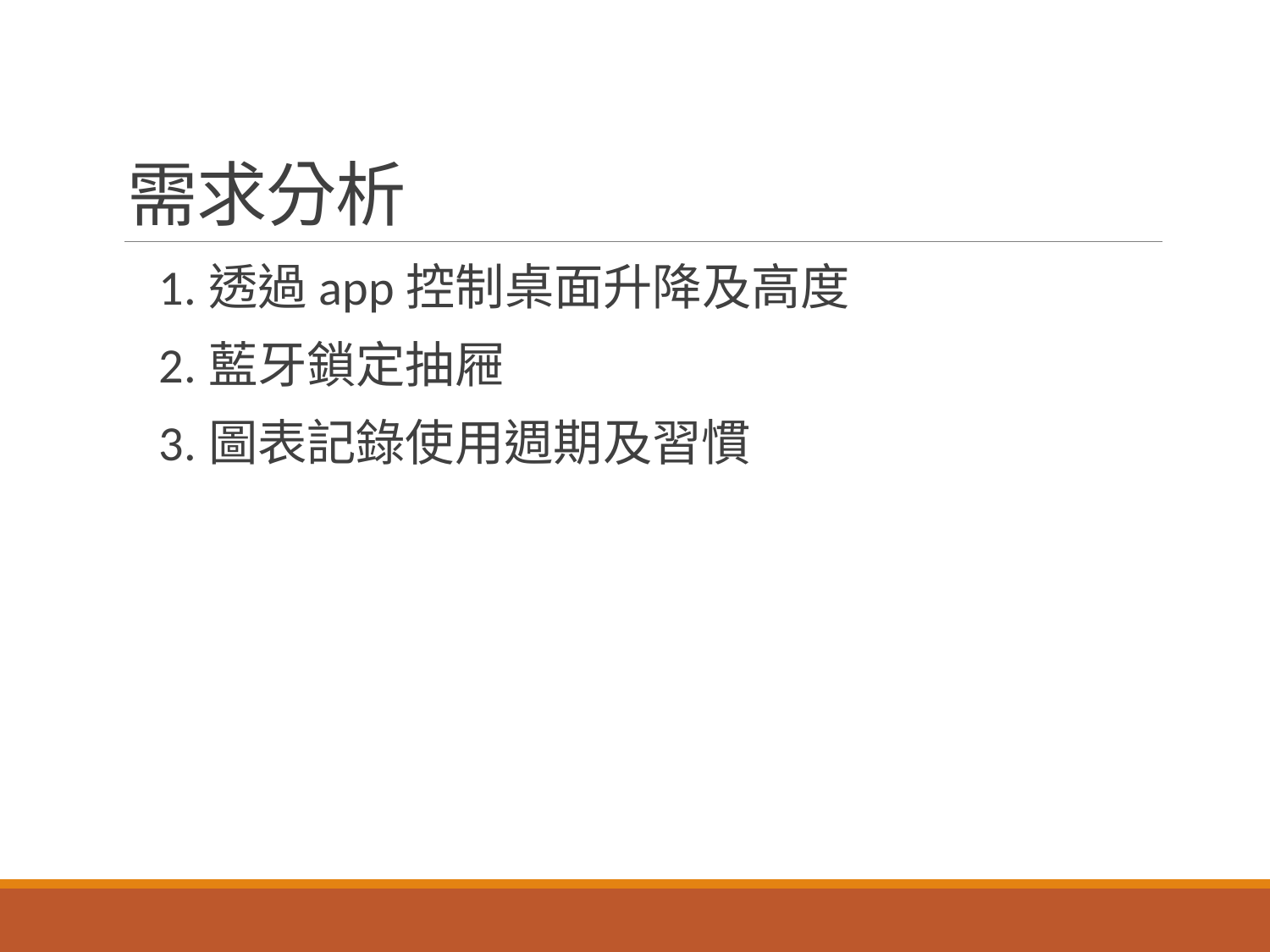

# 需求分析
    1.透過app控制桌面升降及高度
    2.藍牙鎖定抽屜
    3.圖表記錄使用週期及習慣